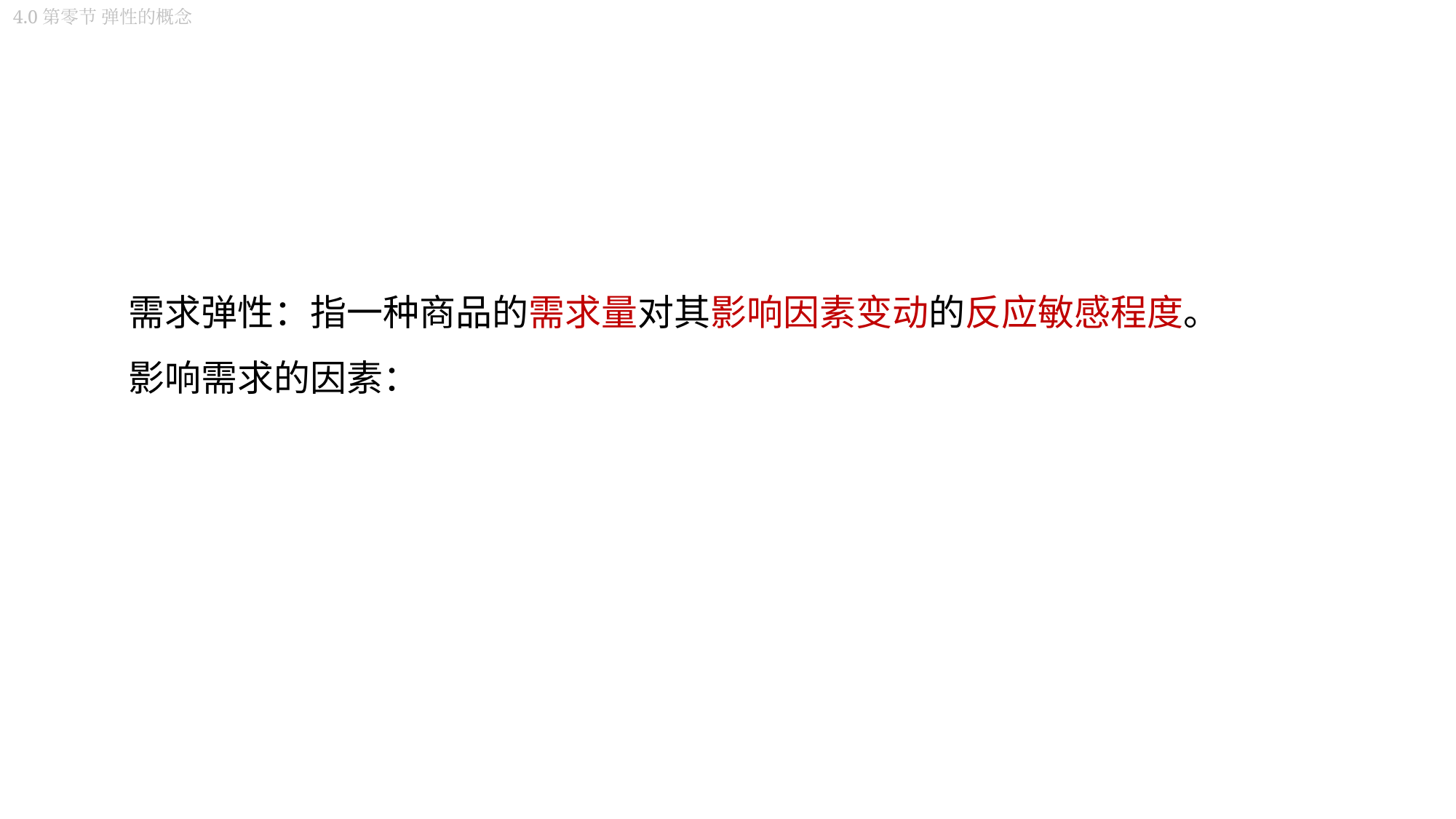

4.0第零节 弹性的概念
需求弹性：指一种商品的需求量对其影响因素变动的反应敏感程度。
影响需求的因素：